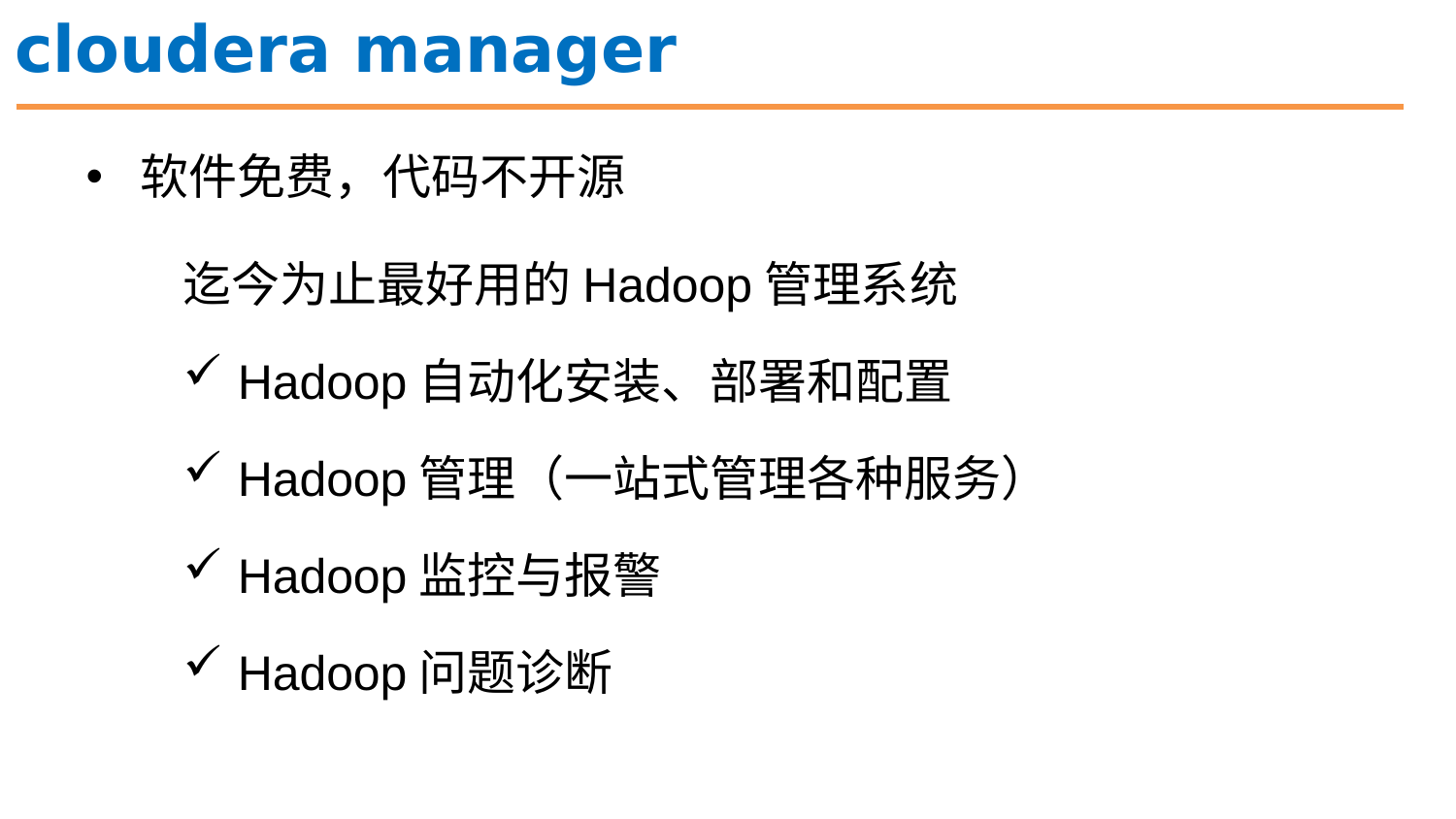

cloudera manager
软件免费，代码不开源
迄今为止最好用的Hadoop管理系统
Hadoop自动化安装、部署和配置
Hadoop管理（一站式管理各种服务）
Hadoop监控与报警
Hadoop问题诊断